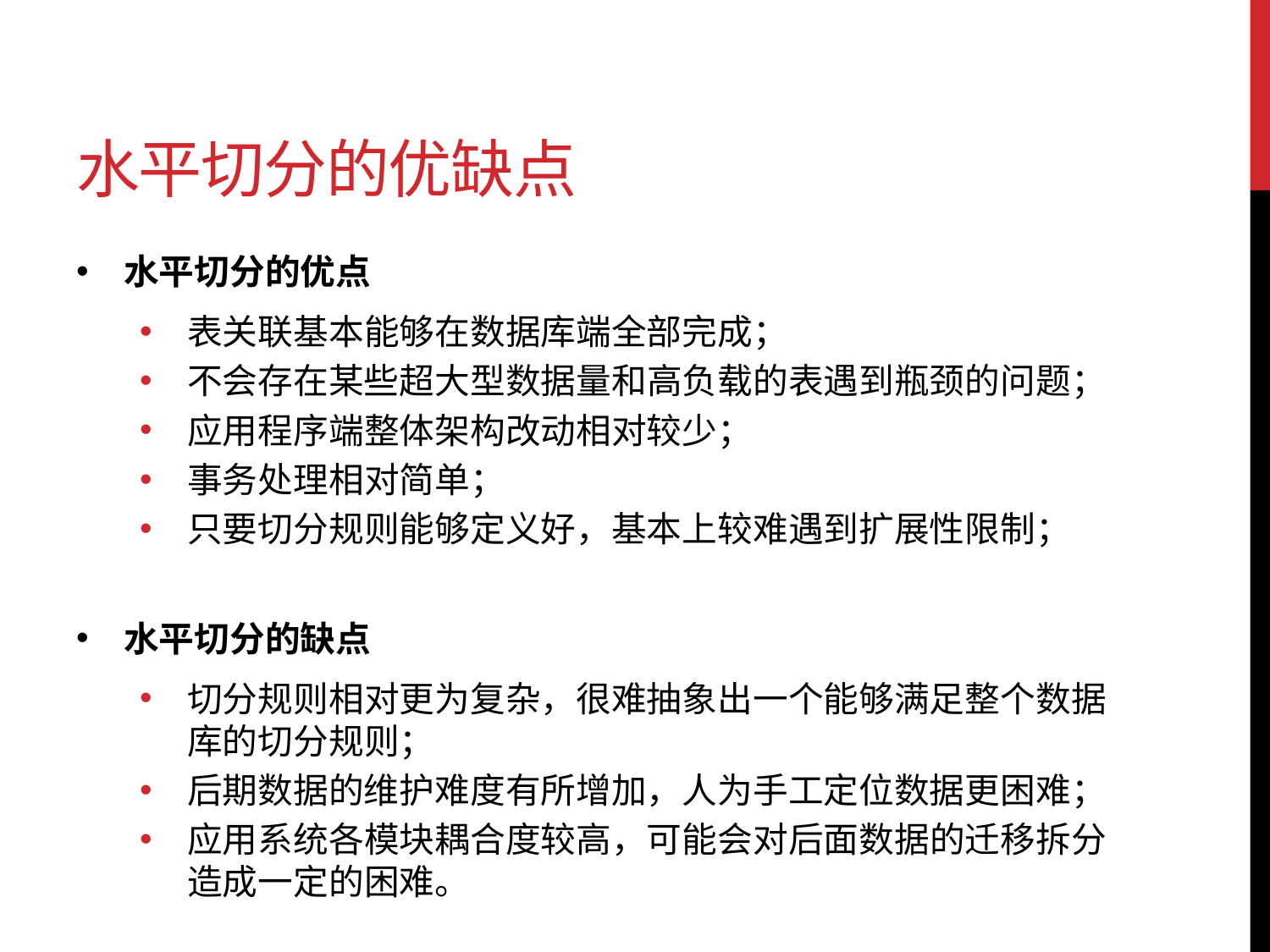

# 水平切分的优缺点
水平切分的优点
表关联基本能够在数据库端全部完成；
不会存在某些超大型数据量和高负载的表遇到瓶颈的问题；
应用程序端整体架构改动相对较少；
事务处理相对简单；
只要切分规则能够定义好，基本上较难遇到扩展性限制；

水平切分的缺点
切分规则相对更为复杂，很难抽象出一个能够满足整个数据库的切分规则；
后期数据的维护难度有所增加，人为手工定位数据更困难；
应用系统各模块耦合度较高，可能会对后面数据的迁移拆分造成一定的困难。